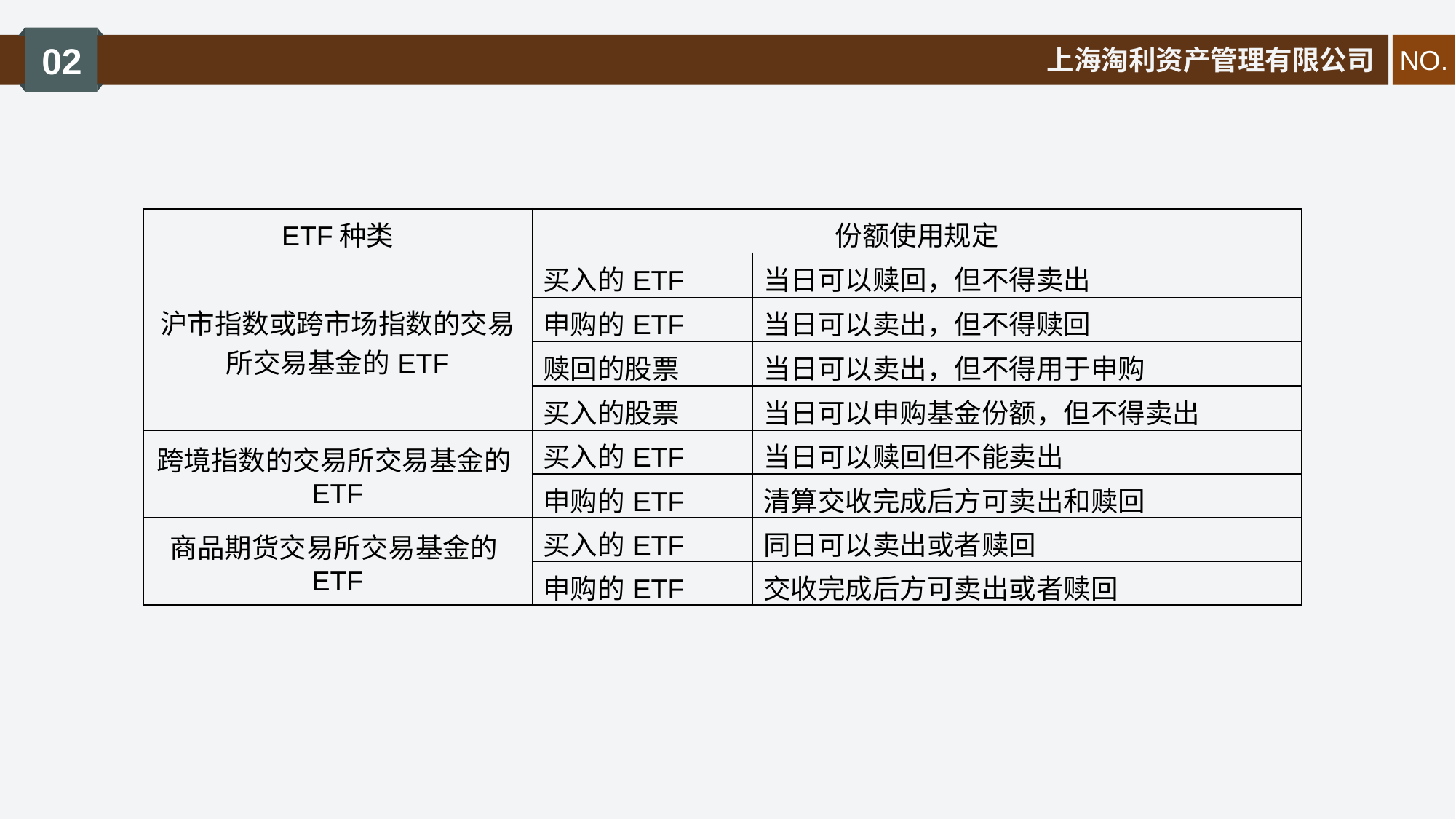

02
上海淘利资产管理有限公司
NO.
| ETF种类 | 份额使用规定 |  |
| --- | --- | --- |
| 沪市指数或跨市场指数的交易所交易基金的ETF | 买入的ETF | 当日可以赎回，但不得卖出 |
|  | 申购的ETF | 当日可以卖出，但不得赎回 |
|  | 赎回的股票 | 当日可以卖出，但不得用于申购 |
|  | 买入的股票 | 当日可以申购基金份额，但不得卖出 |
| 跨境指数的交易所交易基金的ETF | 买入的ETF | 当日可以赎回但不能卖出 |
|  | 申购的ETF | 清算交收完成后方可卖出和赎回 |
| 商品期货交易所交易基金的ETF | 买入的ETF | 同日可以卖出或者赎回 |
|  | 申购的ETF | 交收完成后方可卖出或者赎回 |